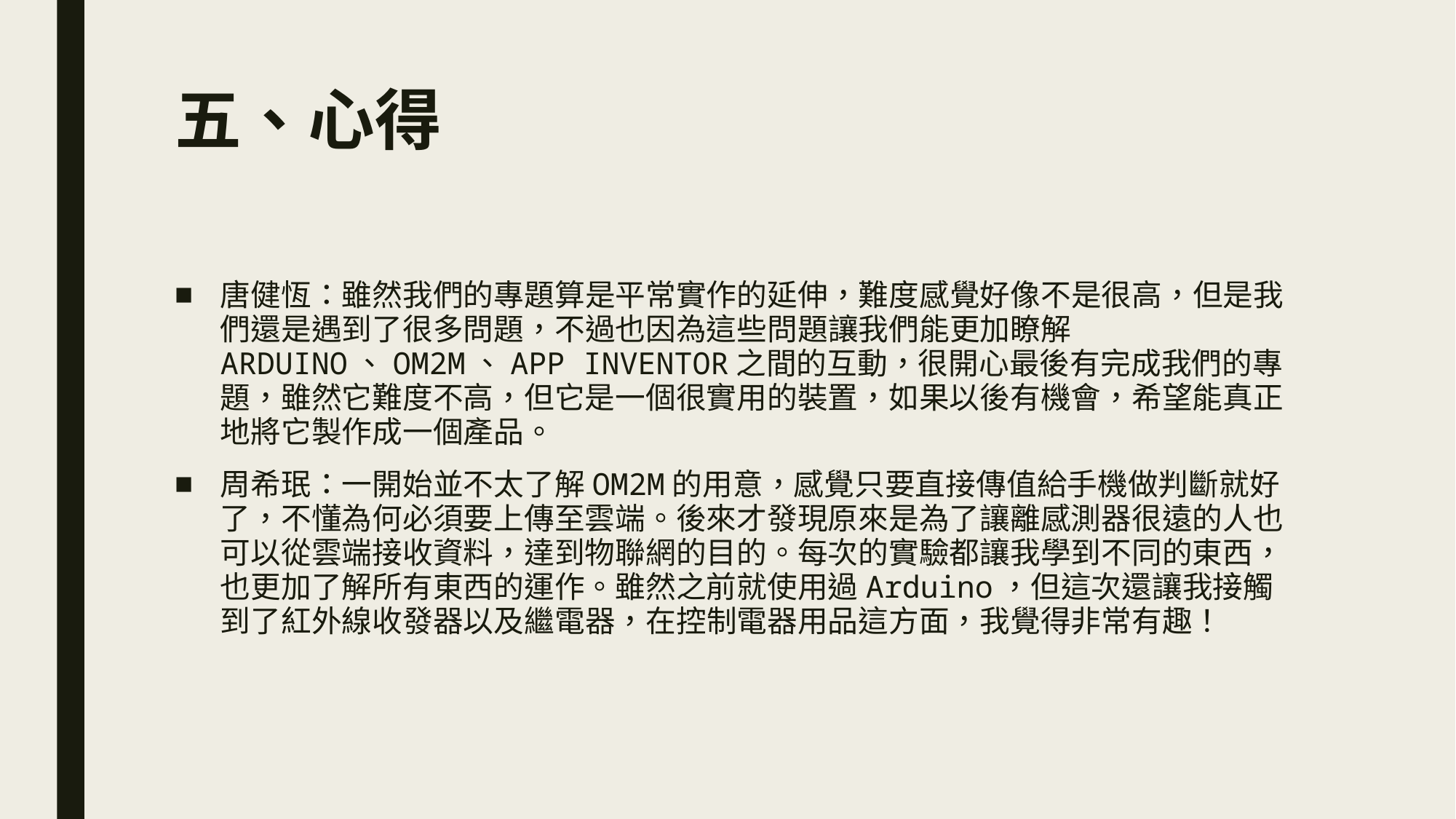

# 五、心得
唐健恆：雖然我們的專題算是平常實作的延伸，難度感覺好像不是很高，但是我們還是遇到了很多問題，不過也因為這些問題讓我們能更加瞭解ARDUINO、OM2M、APP INVENTOR之間的互動，很開心最後有完成我們的專題，雖然它難度不高，但它是一個很實用的裝置，如果以後有機會，希望能真正地將它製作成一個產品。
周希珉：一開始並不太了解OM2M的用意，感覺只要直接傳值給手機做判斷就好了，不懂為何必須要上傳至雲端。後來才發現原來是為了讓離感測器很遠的人也可以從雲端接收資料，達到物聯網的目的。每次的實驗都讓我學到不同的東西，也更加了解所有東西的運作。雖然之前就使用過Arduino，但這次還讓我接觸到了紅外線收發器以及繼電器，在控制電器用品這方面，我覺得非常有趣！